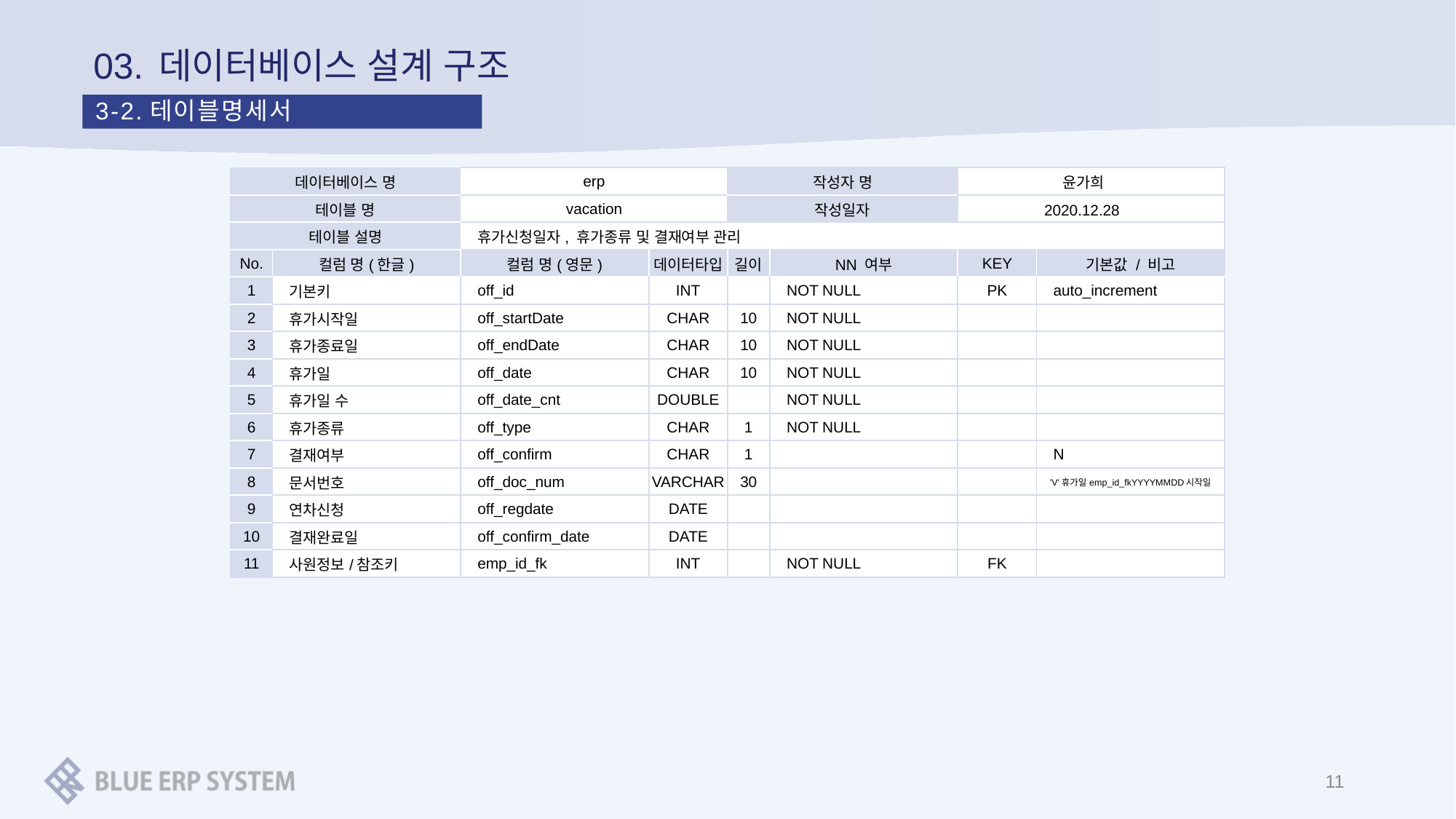

# 03. 데이터베이스 설계 구조
3-2.테이블명세서
| 데이터베이스 명 |  | erp |  | 작성자 명 |  | 윤가희 |  |
| --- | --- | --- | --- | --- | --- | --- | --- |
| 테이블 명 |  | vacation |  | 작성일자 |  | 2020.12.28 |  |
| 테이블 설명 |  | 휴가신청일자, 휴가종류 및 결재여부 관리 |  |  |  |  |  |
| No. | 컬럼 명(한글) | 컬럼 명(영문) | 데이터타입 | 길이 | NN 여부 | KEY | 기본값 / 비고 |
| 1 | 기본키 | off\_id | INT |  | NOT NULL | PK | auto\_increment |
| 2 | 휴가시작일 | off\_startDate | CHAR | 10 | NOT NULL |  |  |
| 3 | 휴가종료일 | off\_endDate | CHAR | 10 | NOT NULL |  |  |
| 4 | 휴가일 | off\_date | CHAR | 10 | NOT NULL |  |  |
| 5 | 휴가일 수 | off\_date\_cnt | DOUBLE |  | NOT NULL |  |  |
| 6 | 휴가종류 | off\_type | CHAR | 1 | NOT NULL |  |  |
| 7 | 결재여부 | off\_confirm | CHAR | 1 |  |  | N |
| 8 | 문서번호 | off\_doc\_num | VARCHAR | 30 |  |  | 'V'휴가일emp\_id\_fkYYYYMMDD시작일 |
| 9 | 연차신청 | off\_regdate | DATE |  |  |  |  |
| 10 | 결재완료일 | off\_confirm\_date | DATE |  |  |  |  |
| 11 | 사원정보/참조키 | emp\_id\_fk | INT |  | NOT NULL | FK |  |
11